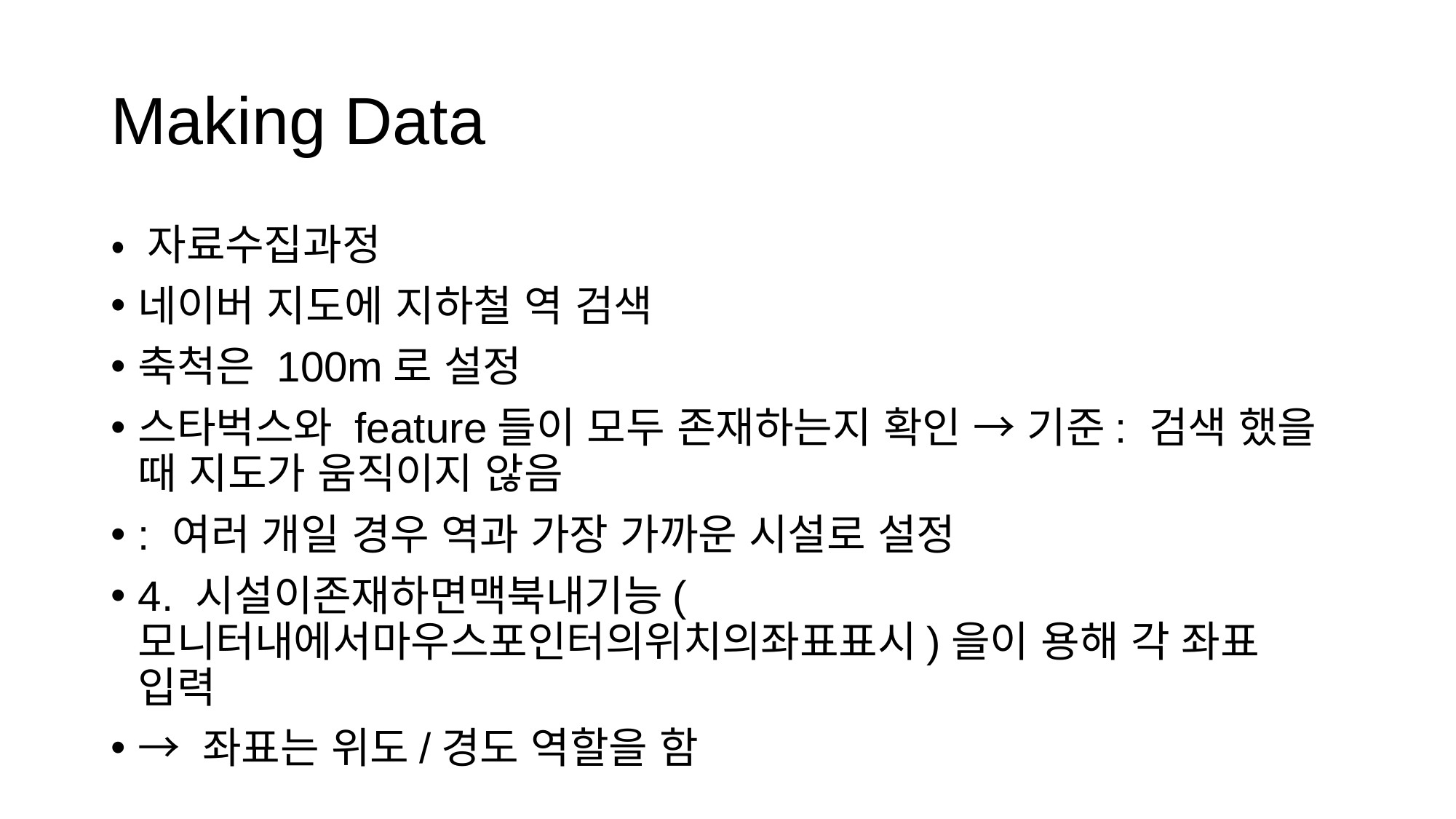

# Making Data
• 자료수집과정
네이버 지도에 지하철 역 검색
축척은 100m로 설정
스타벅스와 feature들이 모두 존재하는지 확인 → 기준: 검색 했을 때 지도가 움직이지 않음
: 여러 개일 경우 역과 가장 가까운 시설로 설정
4. 시설이존재하면맥북내기능(모니터내에서마우스포인터의위치의좌표표시)을이 용해 각 좌표 입력
→ 좌표는 위도/경도 역할을 함